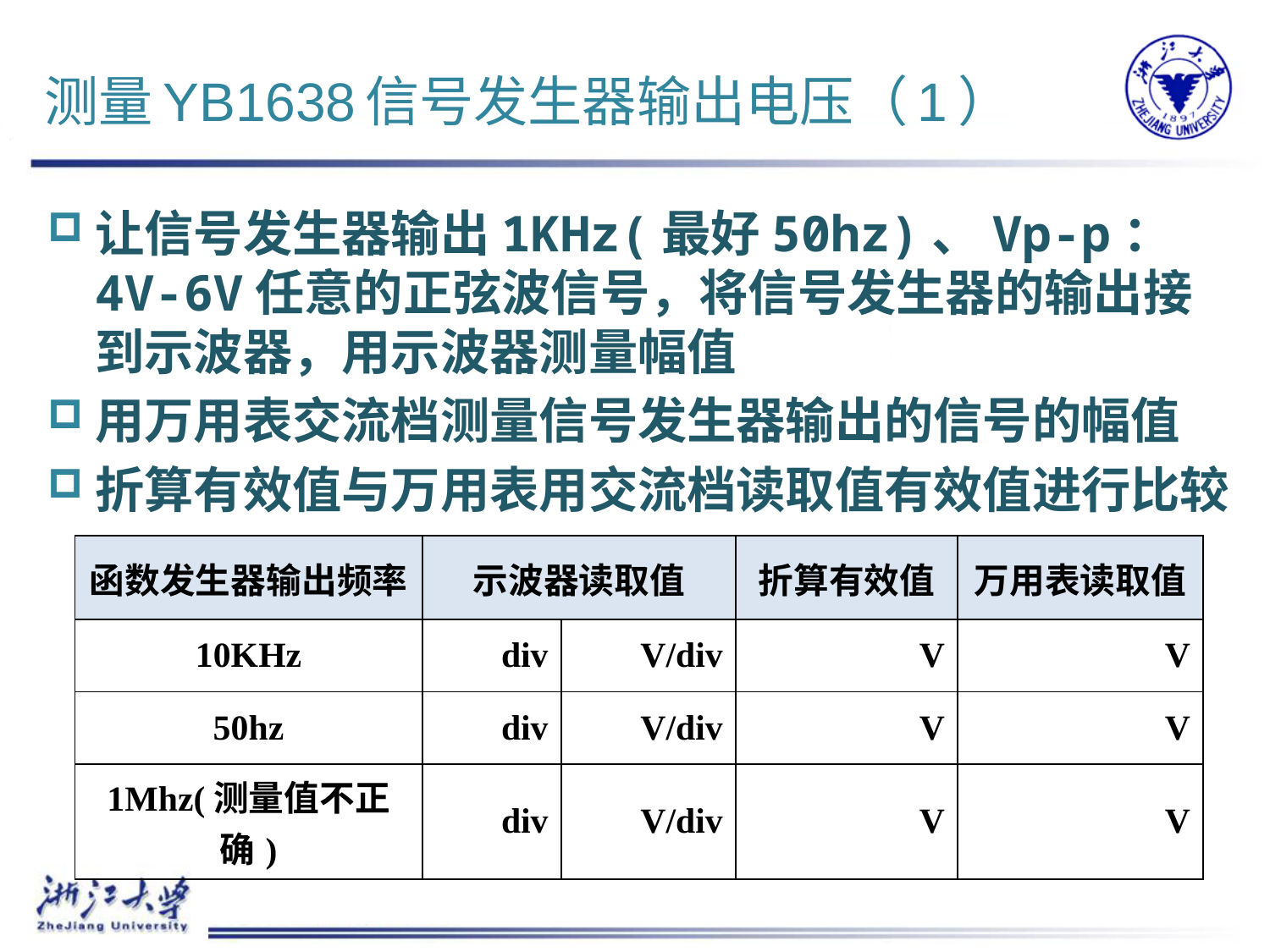

# 测量YB1638信号发生器输出电压（1）
让信号发生器输出1KHz(最好50hz)、Vp-p：4V-6V任意的正弦波信号，将信号发生器的输出接到示波器，用示波器测量幅值
用万用表交流档测量信号发生器输出的信号的幅值
折算有效值与万用表用交流档读取值有效值进行比较

| 函数发生器输出频率 | 示波器读取值 |  | 折算有效值 | 万用表读取值 |
| --- | --- | --- | --- | --- |
| 10KHz | div | V/div | V | V |
| 50hz | div | V/div | V | V |
| 1Mhz(测量值不正确) | div | V/div | V | V |